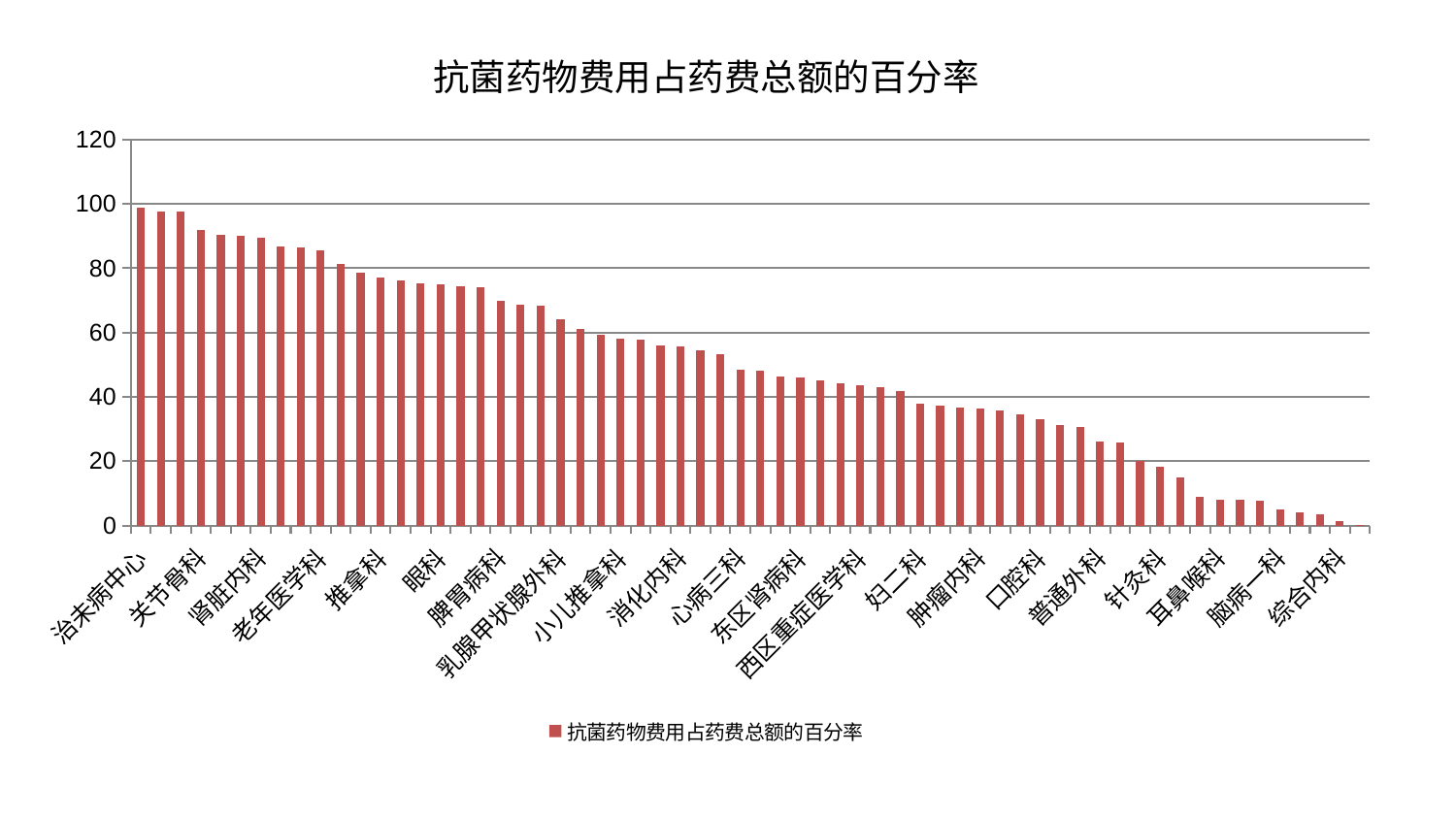

### Chart: 抗菌药物费用占药费总额的百分率

| Category | 抗菌药物费用占药费总额的百分率 |
|---|---|
| 治未病中心 | 98.98354985442697 |
| 肝胆外科 | 97.7929273556147 |
| 神经外科 | 97.77189865717548 |
| 关节骨科 | 92.046466303058 |
| 肝病科 | 90.52338416552954 |
| 肛肠科 | 90.1618518135428 |
| 肾脏内科 | 89.36966317837974 |
| 微创骨科 | 86.86376613987537 |
| 风湿病科 | 86.43673834314257 |
| 老年医学科 | 85.5755986058084 |
| 肾病科 | 81.25597268048537 |
| 产科 | 78.52244783452882 |
| 推拿科 | 77.26549596496464 |
| 中医外治中心 | 76.35338082840599 |
| 心病二科 | 75.18677270103329 |
| 眼科 | 74.87209393455825 |
| 脊柱骨科 | 74.46383361534694 |
| 内分泌科 | 74.20551706326064 |
| 脾胃病科 | 69.790455725553 |
| 显微骨科 | 68.72880238929481 |
| 妇科 | 68.39459289853052 |
| 乳腺甲状腺外科 | 64.06570827137863 |
| 骨科 | 61.0226025369073 |
| 皮肤科 | 59.3813369027967 |
| 小儿推拿科 | 57.97496711327157 |
| 泌尿外科 | 57.89068937915811 |
| 胸外科 | 56.10664139191795 |
| 消化内科 | 55.6236184215134 |
| 创伤骨科 | 54.35697816020371 |
| 康复科 | 53.36638751041185 |
| 心病三科 | 48.49654184255754 |
| 美容皮肤科 | 48.24009030972854 |
| 脑病三科 | 46.189764597217106 |
| 东区肾病科 | 46.14662666489513 |
| 小儿骨科 | 45.021352189637966 |
| 血液科 | 44.19099493947931 |
| 西区重症医学科 | 43.549133880846554 |
| 神经内科 | 42.85897047086393 |
| 儿科 | 41.72986105618819 |
| 妇二科 | 37.9839633952191 |
| 心病四科 | 37.36834969798002 |
| 呼吸内科 | 36.55501930445069 |
| 肿瘤内科 | 36.384265876066756 |
| 身心医学科 | 35.85668168670111 |
| 脑病二科 | 34.67280469674674 |
| 口腔科 | 33.04925579853544 |
| 心血管内科 | 31.148421142387917 |
| 重症医学科 | 30.736724156468377 |
| 普通外科 | 26.130354149693936 |
| 心病一科 | 25.71232243535202 |
| 男科 | 20.066240140034374 |
| 针灸科 | 18.24336688138861 |
| 东区重症医学科 | 14.87966508601466 |
| 中医经典科 | 8.774289778626931 |
| 耳鼻喉科 | 8.096495218643796 |
| 脾胃科消化科合并 | 8.037013510484382 |
| 运动损伤骨科 | 7.580843005957361 |
| 脑病一科 | 5.035725840589977 |
| 妇科妇二科合并 | 3.9551247423651237 |
| 周围血管科 | 3.5509939833810567 |
| 综合内科 | 1.5126826148141648 |
| 医院 | 0.0389 |
36